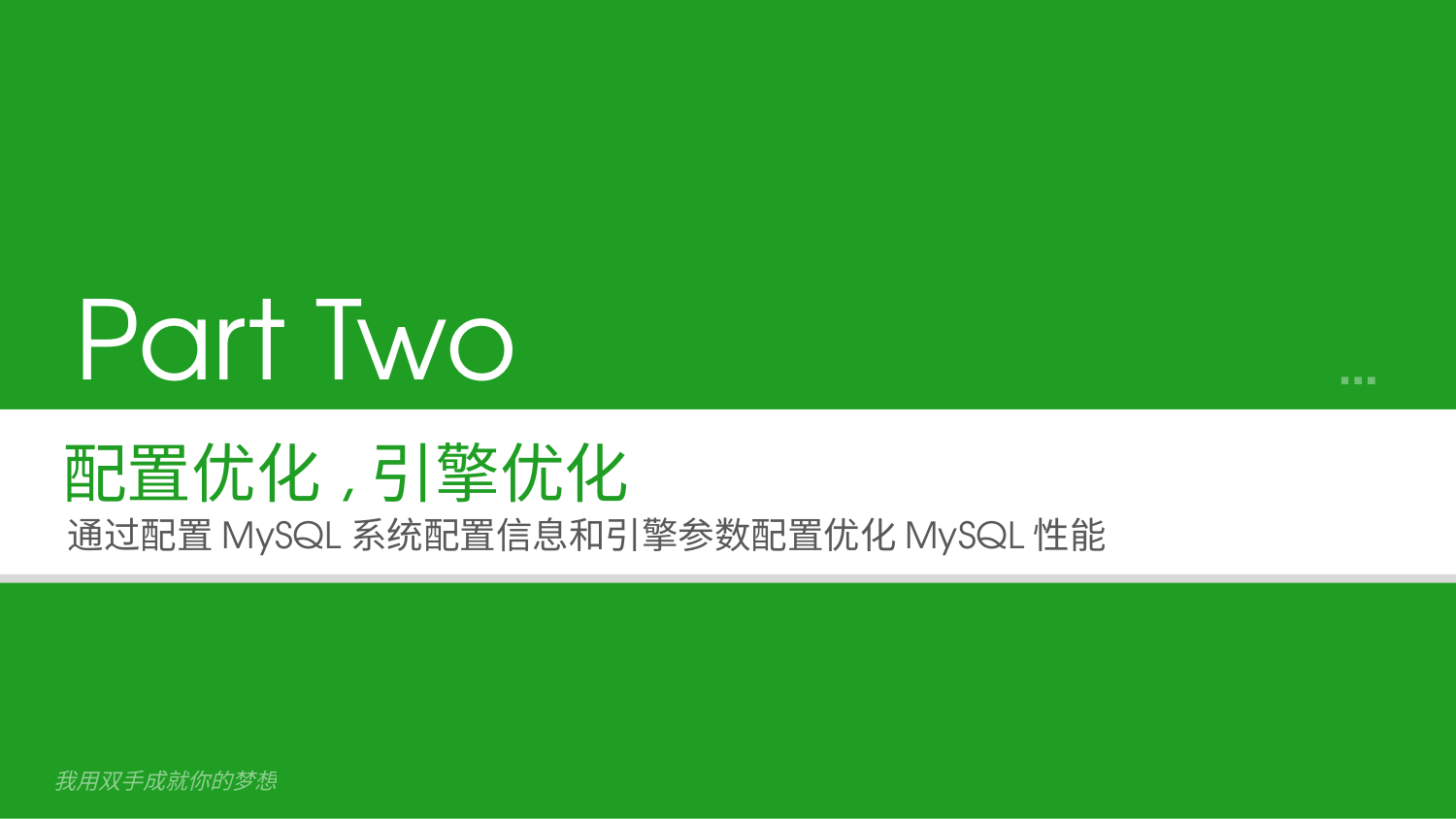

Part Two

配置优化,引擎优化
通过配置MySQL系统配置信息和引擎参数配置优化MySQL性能

我用双手成就你的梦想